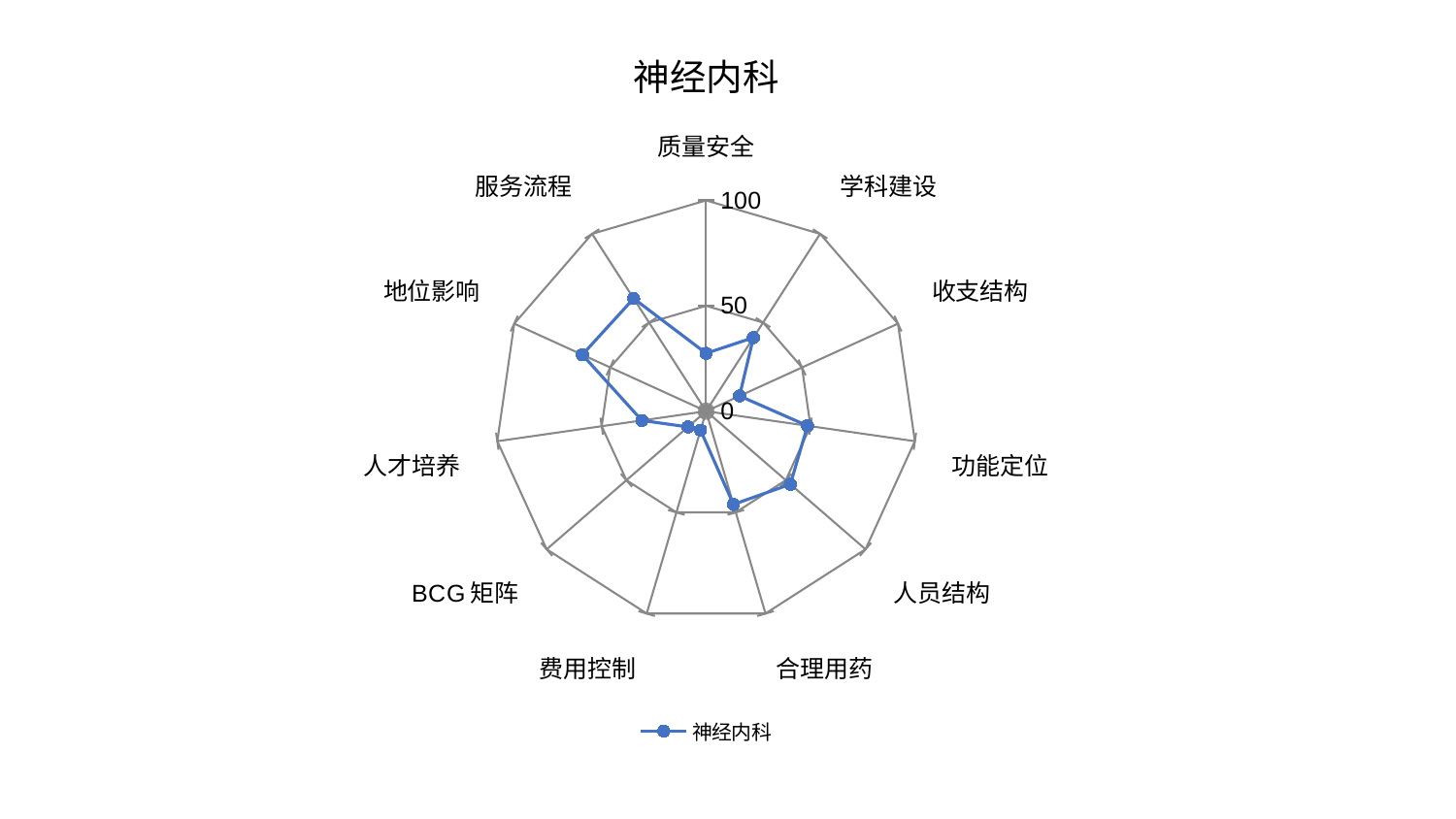

### Chart: 神经内科

| Category | 神经内科 |
|---|---|
| 质量安全 | 27.47705531821232 |
| 学科建设 | 41.476289206843674 |
| 收支结构 | 17.42175532462229 |
| 功能定位 | 48.58752890071152 |
| 人员结构 | 52.87517941397884 |
| 合理用药 | 46.05275861330683 |
| 费用控制 | 9.39112373177499 |
| BCG矩阵 | 11.376954689736792 |
| 人才培养 | 30.748881554708472 |
| 地位影响 | 64.50176740668175 |
| 服务流程 | 63.56355022602148 |
161